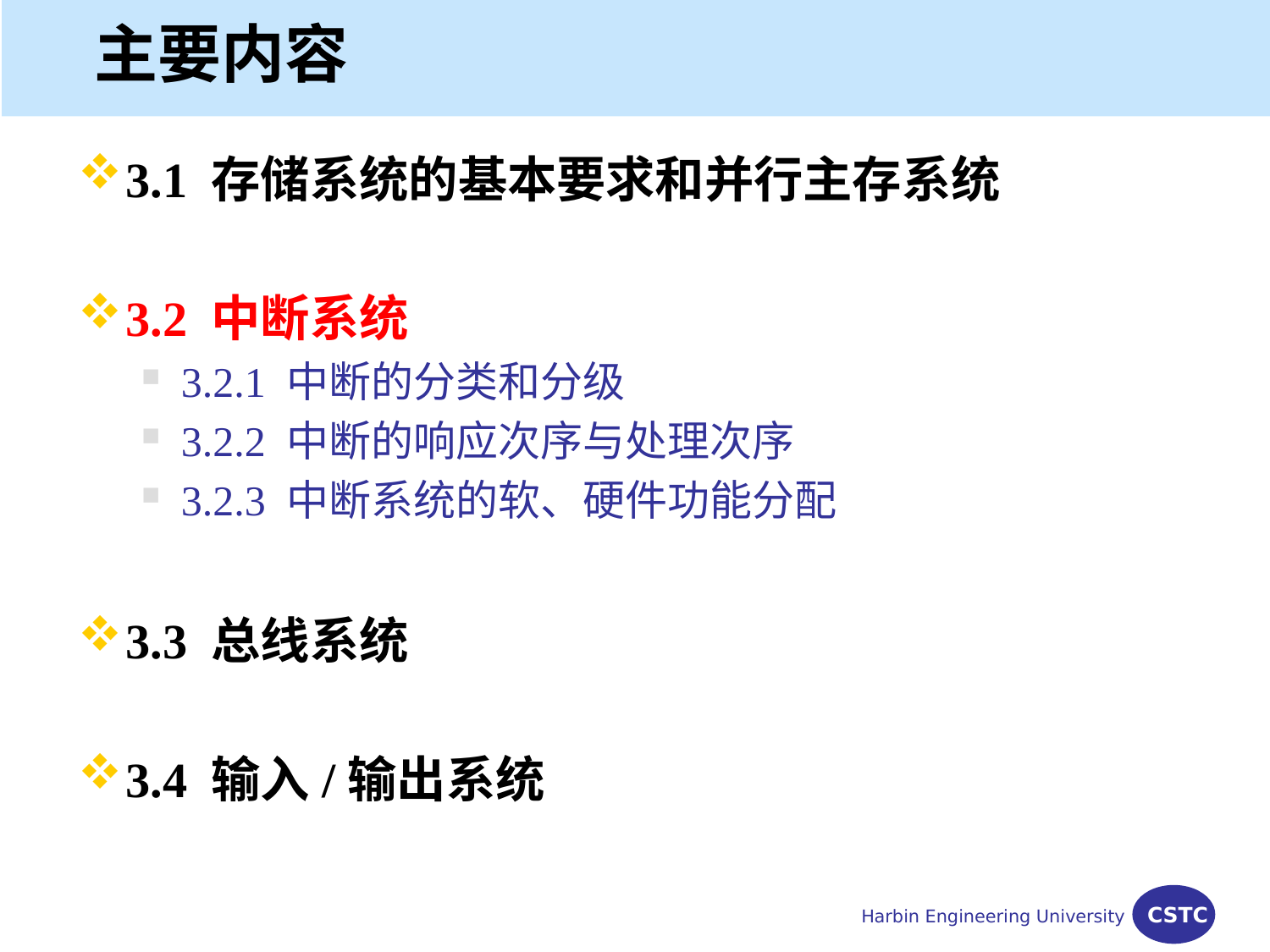

# 主要内容
3.1 存储系统的基本要求和并行主存系统

3.2 中断系统
3.2.1 中断的分类和分级
3.2.2 中断的响应次序与处理次序
3.2.3 中断系统的软、硬件功能分配

3.3 总线系统

3.4 输入/输出系统
Harbin Engineering University